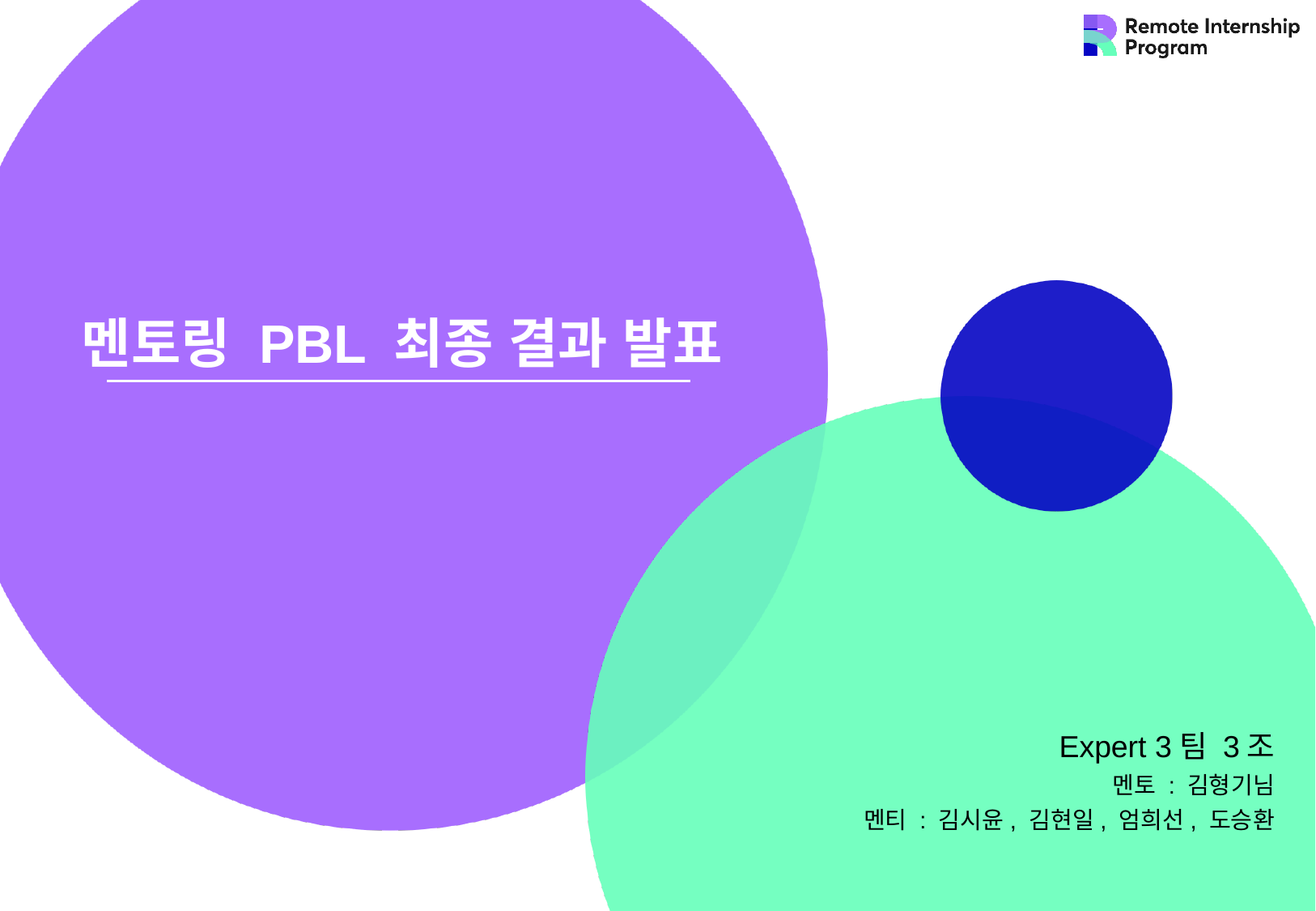

멘토링 PBL 최종 결과 발표
Expert 3팀 3조
멘토 : 김형기님
멘티 : 김시윤, 김현일, 엄희선, 도승환